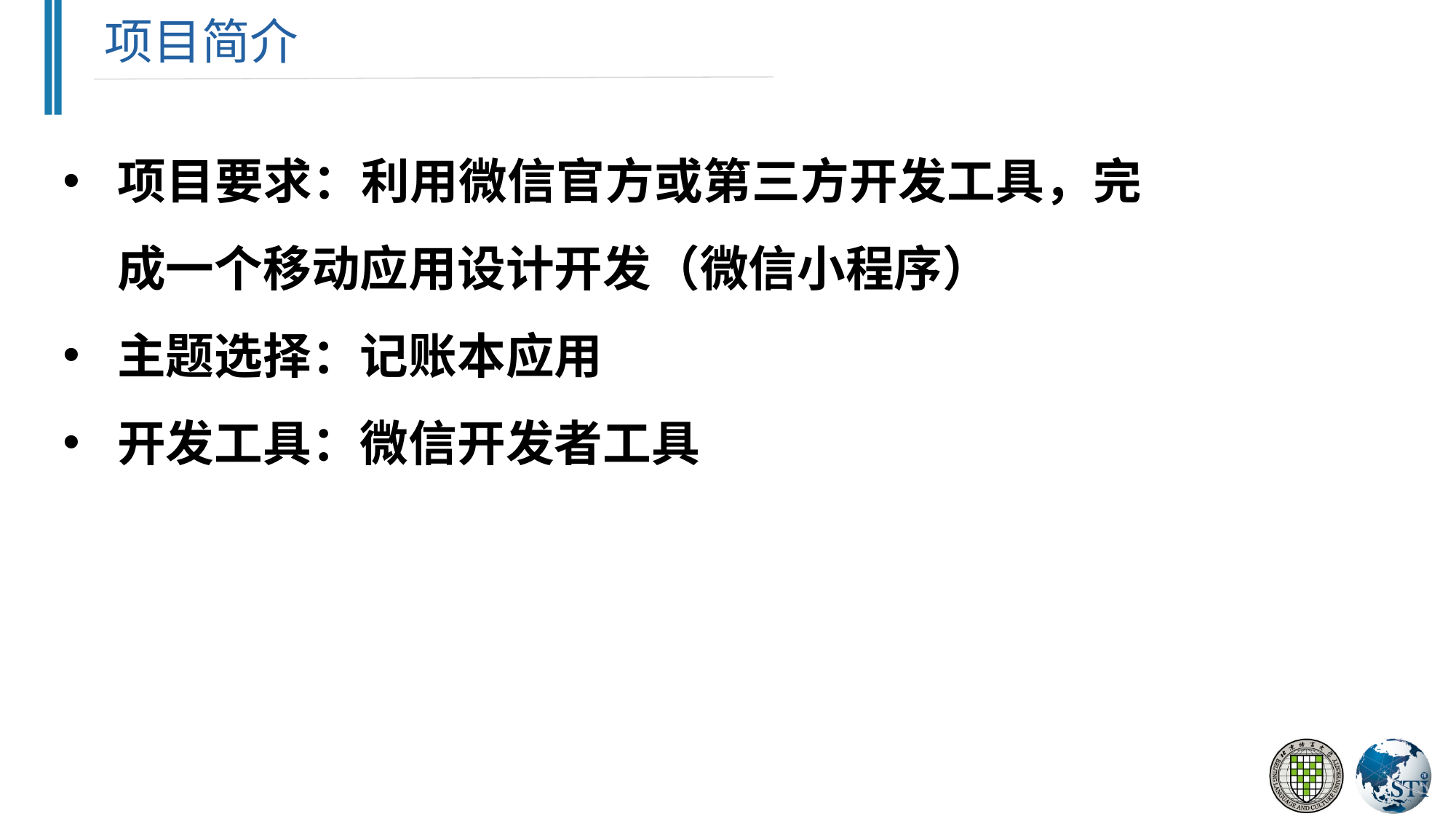

项目简介

项目要求：利用微信官方或第三方开发工具，完成一个移动应用设计开发（微信小程序）
主题选择：记账本应用
开发工具：微信开发者工具